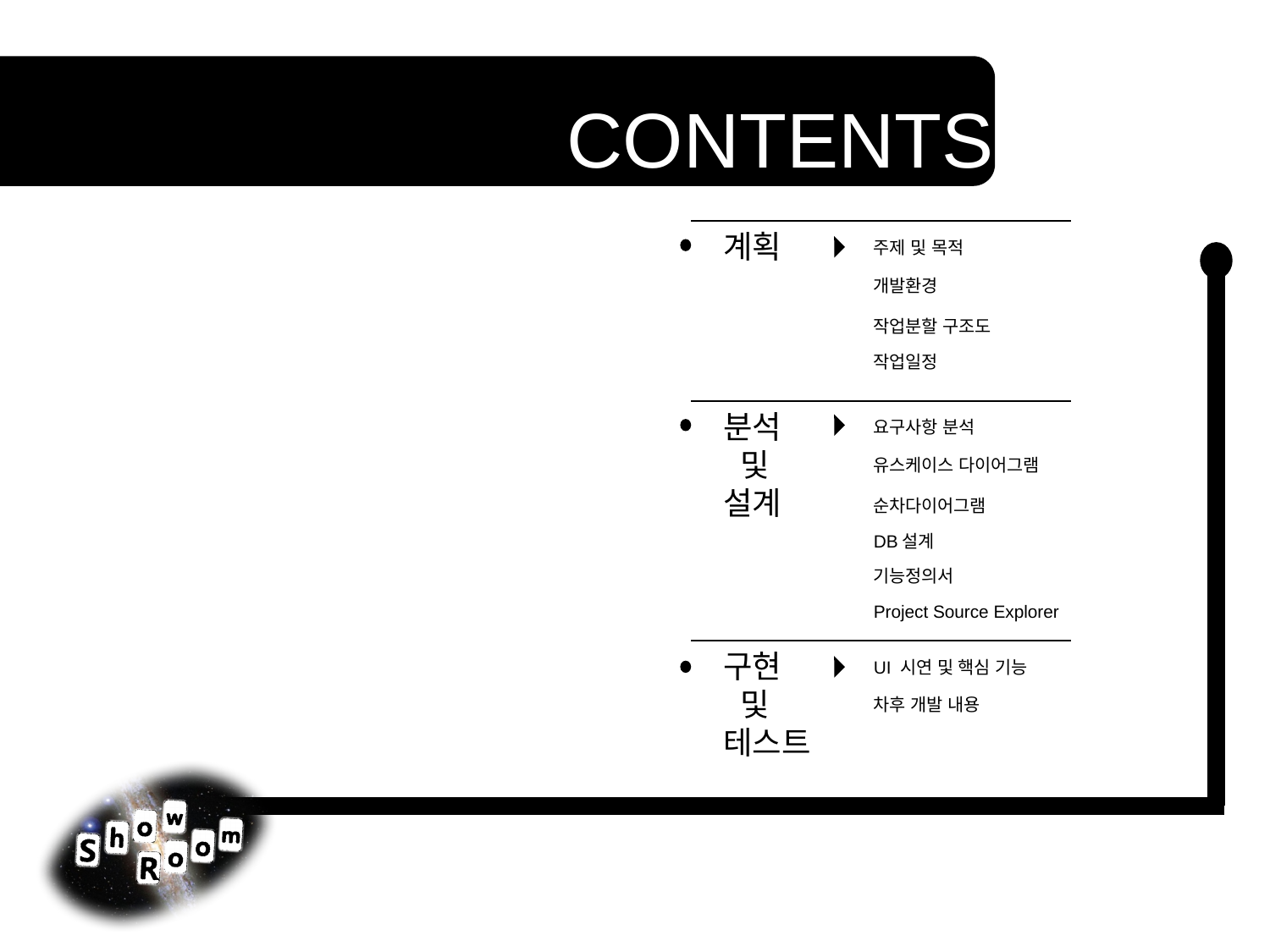

# CONTENTS
계획
주제 및 목적

개발환경
작업분할 구조도
작업일정
분석
 및
설계
요구사항 분석

유스케이스 다이어그램
순차다이어그램
DB설계
기능정의서
Project Source Explorer
구현
 및
테스트
UI 시연 및 핵심 기능

차후 개발 내용